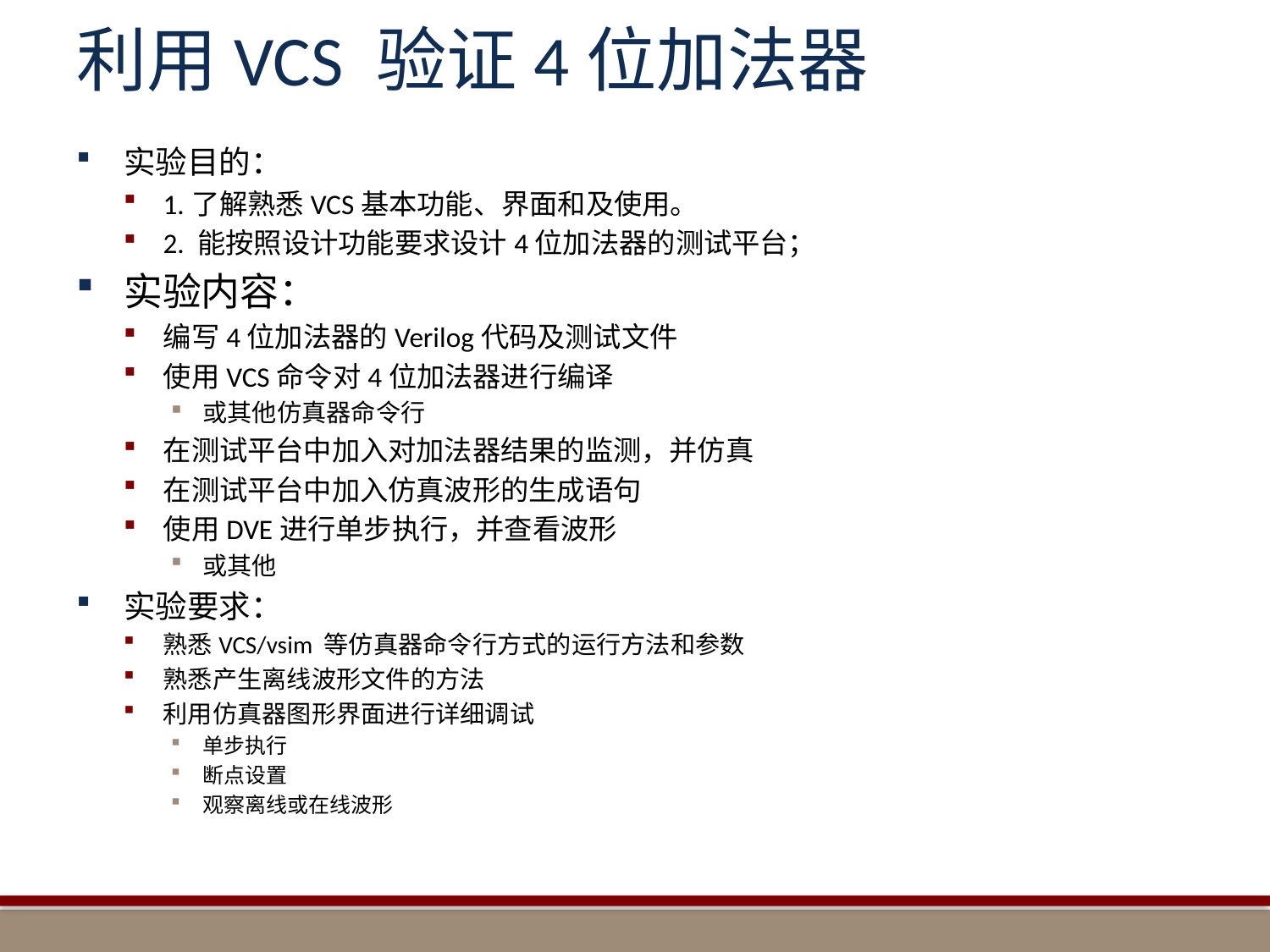

# 利用VCS 验证4位加法器
实验目的：
1.了解熟悉VCS基本功能、界面和及使用。
2. 能按照设计功能要求设计4位加法器的测试平台；
实验内容：
编写4位加法器的Verilog代码及测试文件
使用VCS命令对4位加法器进行编译
或其他仿真器命令行
在测试平台中加入对加法器结果的监测，并仿真
在测试平台中加入仿真波形的生成语句
使用DVE进行单步执行，并查看波形
或其他
实验要求：
熟悉VCS/vsim 等仿真器命令行方式的运行方法和参数
熟悉产生离线波形文件的方法
利用仿真器图形界面进行详细调试
单步执行
断点设置
观察离线或在线波形